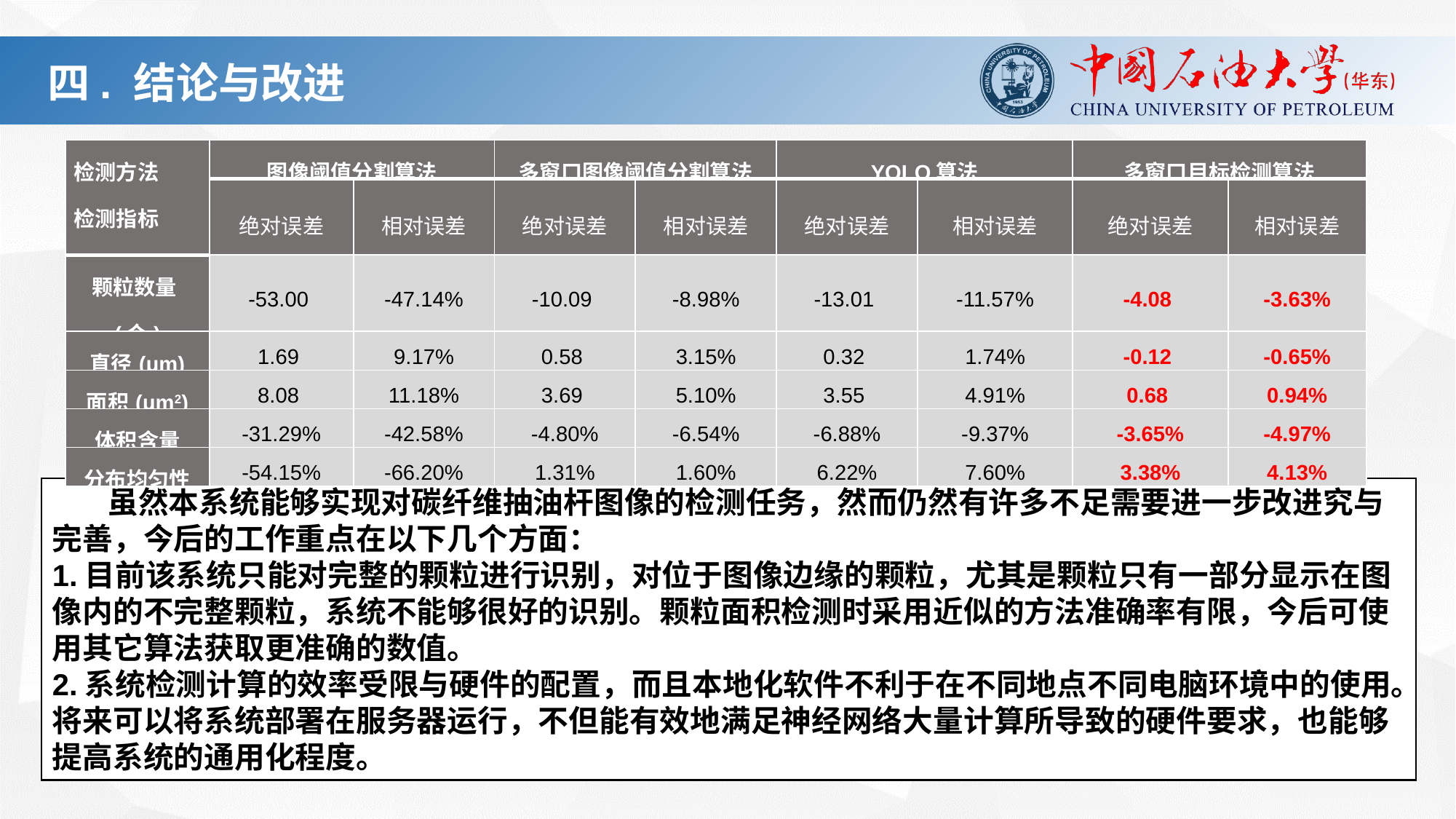

| 检测方法 检测指标 | 图像阈值分割算法 |  | 多窗口图像阈值分割算法 |  | YOLO算法 |  | 多窗口目标检测算法 |  |
| --- | --- | --- | --- | --- | --- | --- | --- | --- |
|  | 绝对误差 | 相对误差 | 绝对误差 | 相对误差 | 绝对误差 | 相对误差 | 绝对误差 | 相对误差 |
| 颗粒数量(个) | -53.00 | -47.14% | -10.09 | -8.98% | -13.01 | -11.57% | -4.08 | -3.63% |
| 直径(μm) | 1.69 | 9.17% | 0.58 | 3.15% | 0.32 | 1.74% | -0.12 | -0.65% |
| 面积(μm2) | 8.08 | 11.18% | 3.69 | 5.10% | 3.55 | 4.91% | 0.68 | 0.94% |
| 体积含量 | -31.29% | -42.58% | -4.80% | -6.54% | -6.88% | -9.37% | -3.65% | -4.97% |
| 分布均匀性 | -54.15% | -66.20% | 1.31% | 1.60% | 6.22% | 7.60% | 3.38% | 4.13% |
玻璃纤维图像结果统计表
       虽然本系统能够实现对碳纤维抽油杆图像的检测任务，然而仍然有许多不足需要进一步改进究与完善，今后的工作重点在以下几个方面：
1.目前该系统只能对完整的颗粒进行识别，对位于图像边缘的颗粒，尤其是颗粒只有一部分显示在图像内的不完整颗粒，系统不能够很好的识别。颗粒面积检测时采用近似的方法准确率有限，今后可使用其它算法获取更准确的数值。
2.系统检测计算的效率受限与硬件的配置，而且本地化软件不利于在不同地点不同电脑环境中的使用。将来可以将系统部署在服务器运行，不但能有效地满足神经网络大量计算所导致的硬件要求，也能够提高系统的通用化程度。